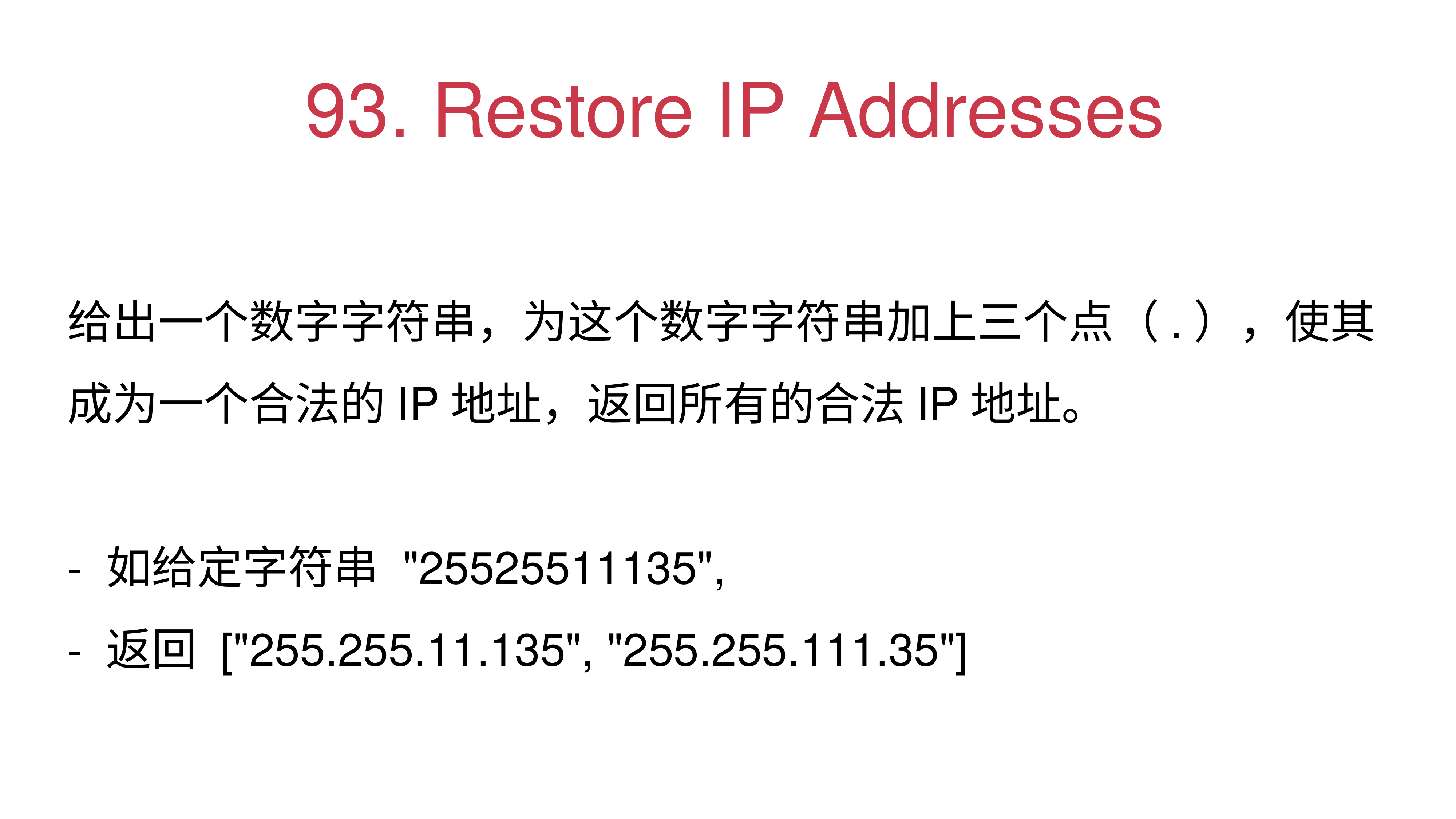

# 93. Restore IP Addresses
给出一个数字字符串，为这个数字字符串加上三个点（.），使其成为一个合法的IP地址，返回所有的合法IP地址。

- 如给定字符串 "25525511135",
- 返回 ["255.255.11.135", "255.255.111.35"]